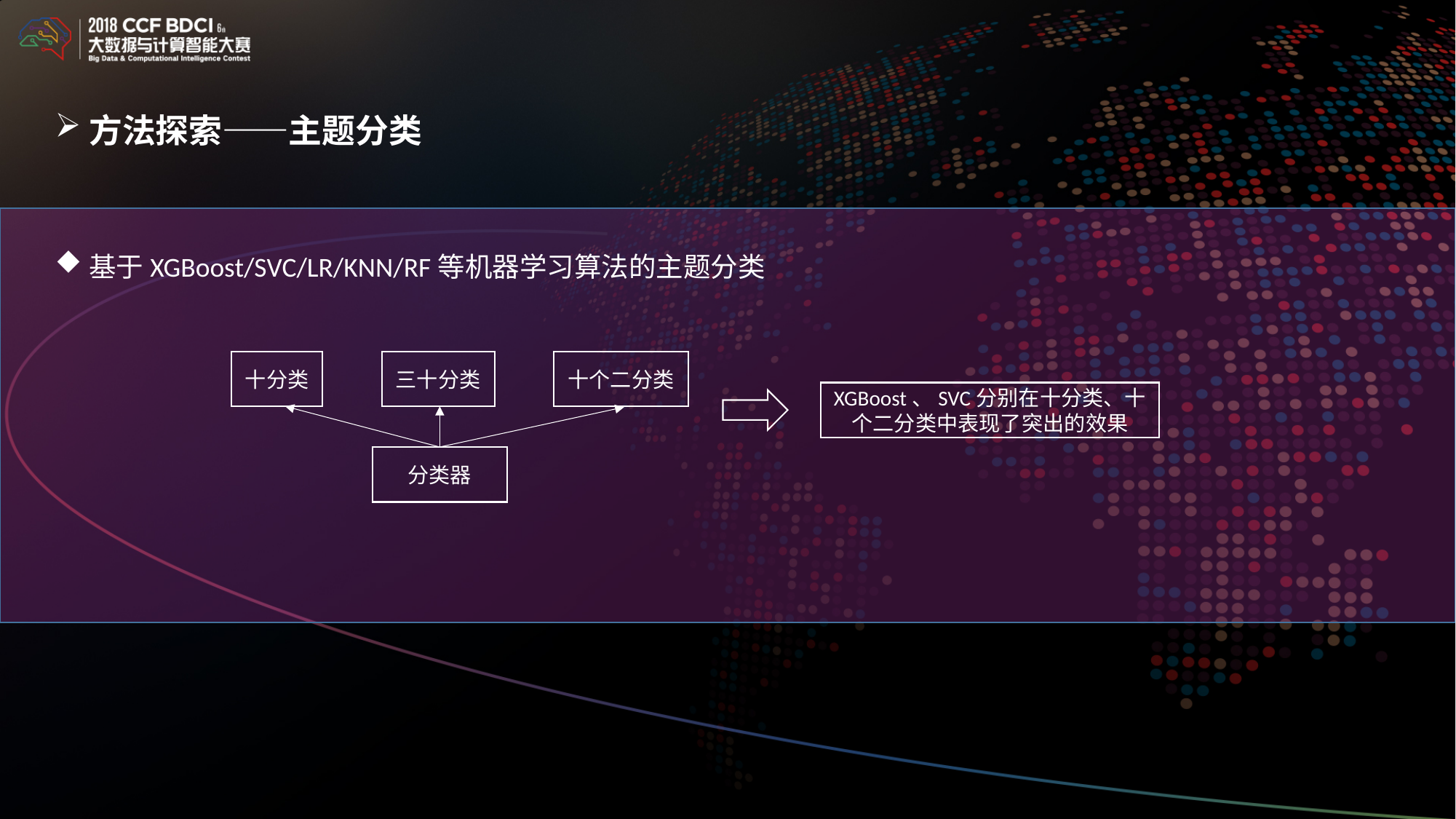

方法探索——主题分类

基于XGBoost/SVC/LR/KNN/RF等机器学习算法的主题分类
十分类
三十分类
十个二分类
XGBoost、SVC分别在十分类、十个二分类中表现了突出的效果
分类器